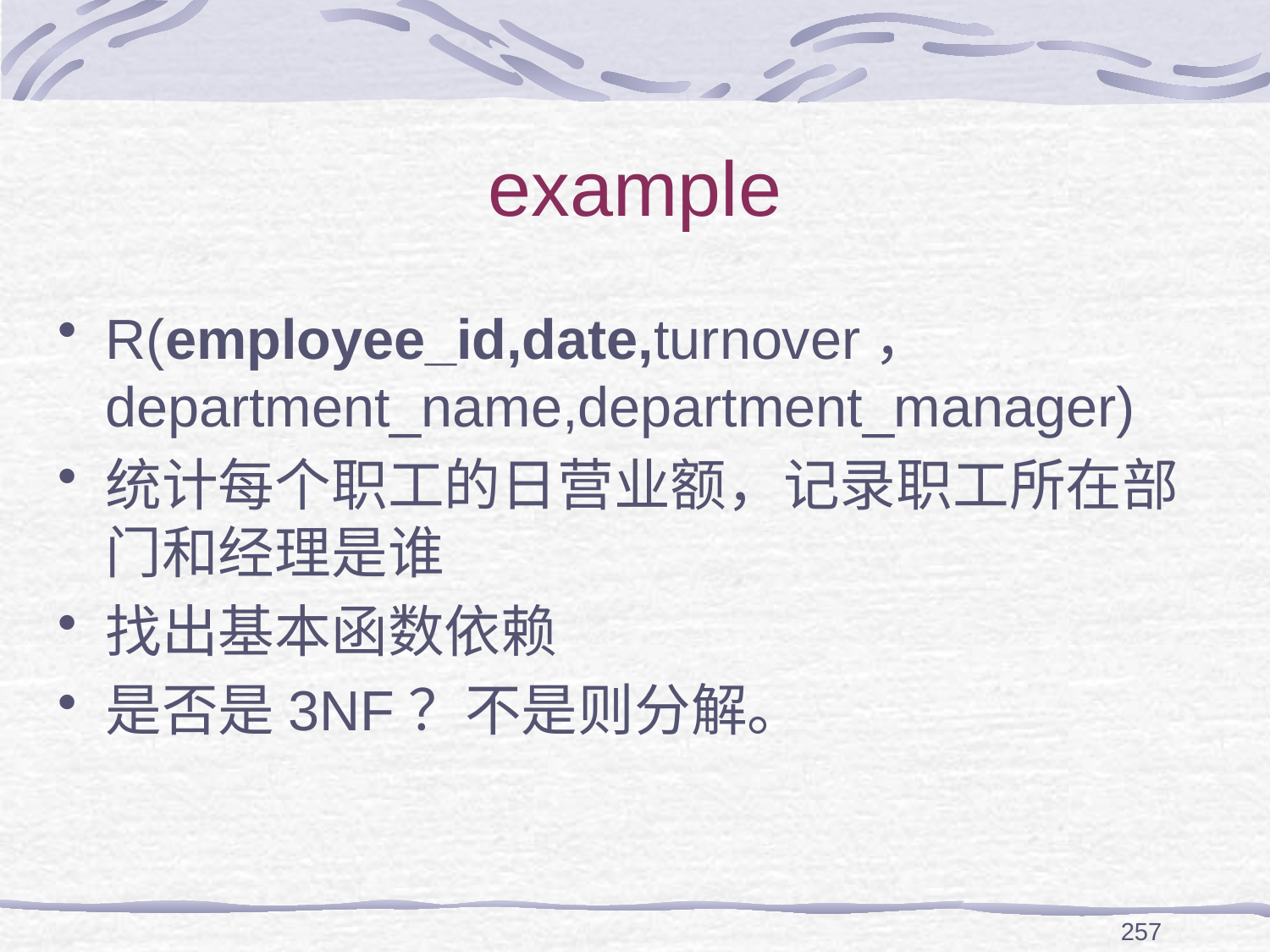

# example
R(employee_id,date,turnover， department_name,department_manager)
统计每个职工的日营业额，记录职工所在部门和经理是谁
找出基本函数依赖
是否是3NF？不是则分解。
257